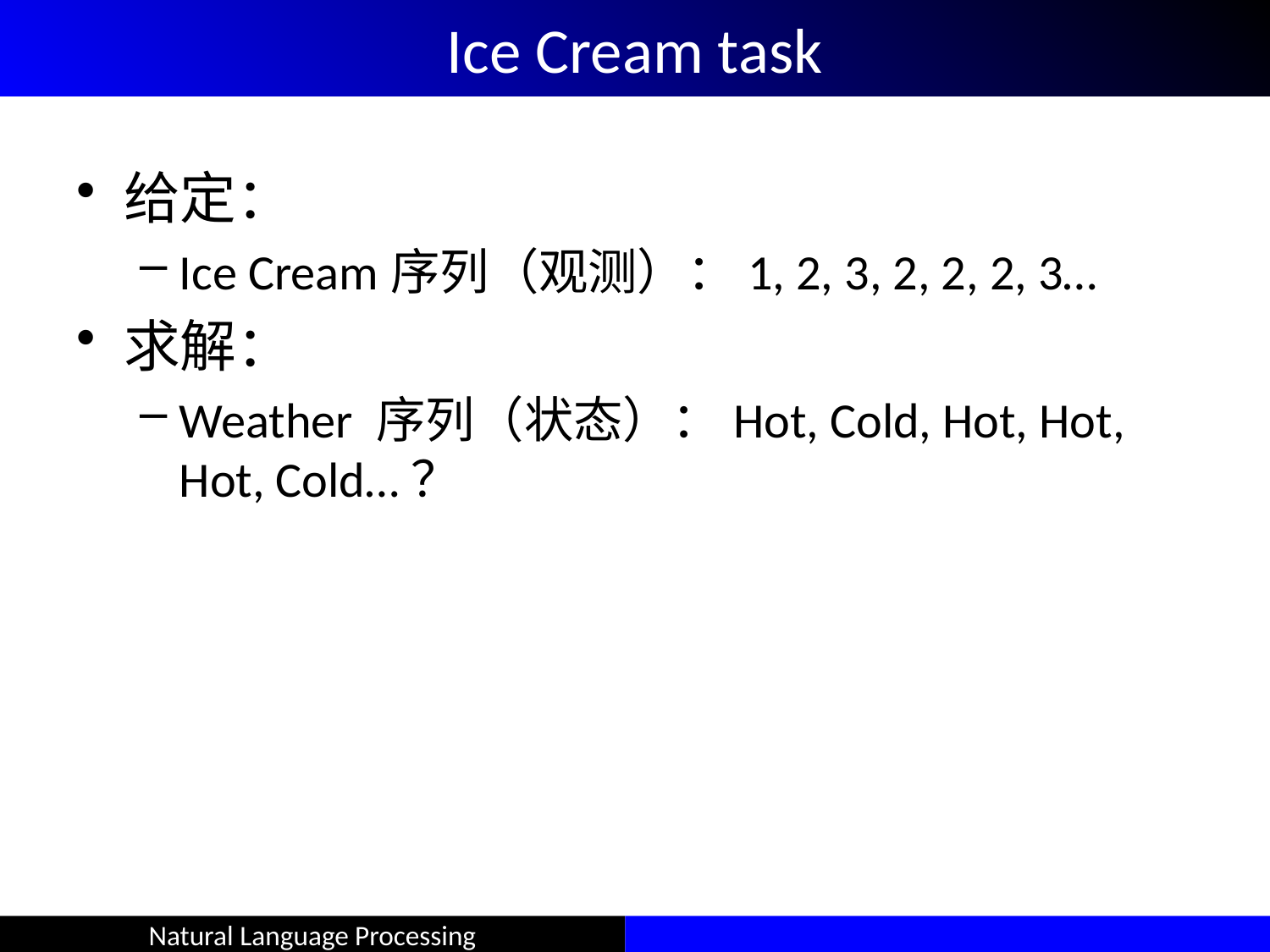

# Ice Cream task
给定：
Ice Cream序列（观测）：1, 2, 3, 2, 2, 2, 3…
求解：
Weather 序列（状态）：Hot, Cold, Hot, Hot, Hot, Cold…？